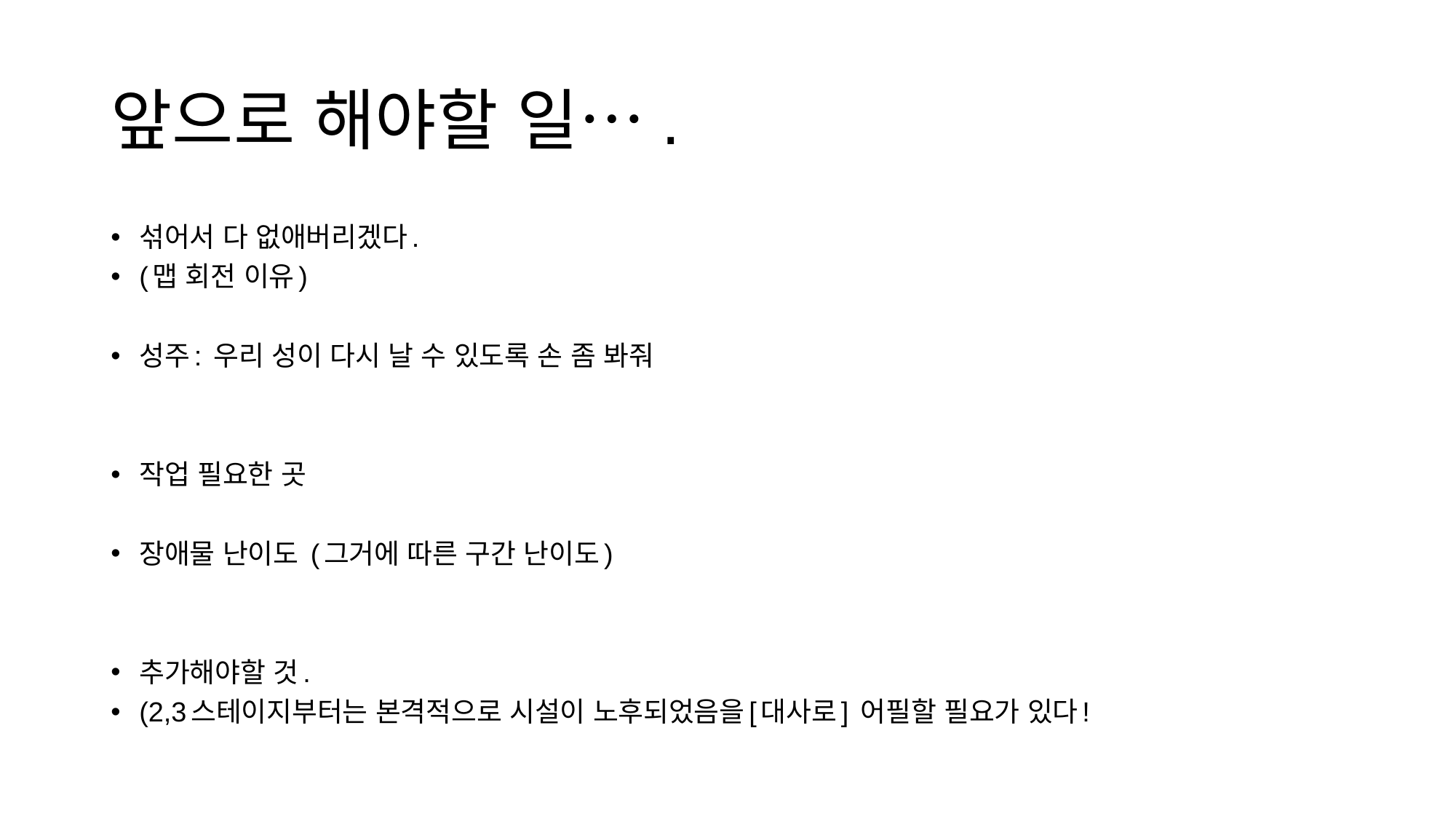

# 앞으로 해야할 일….
섞어서 다 없애버리겠다.
(맵 회전 이유)

성주: 우리 성이 다시 날 수 있도록 손 좀 봐줘

작업 필요한 곳

장애물 난이도 (그거에 따른 구간 난이도)

추가해야할 것.
(2,3스테이지부터는 본격적으로 시설이 노후되었음을[대사로] 어필할 필요가 있다!